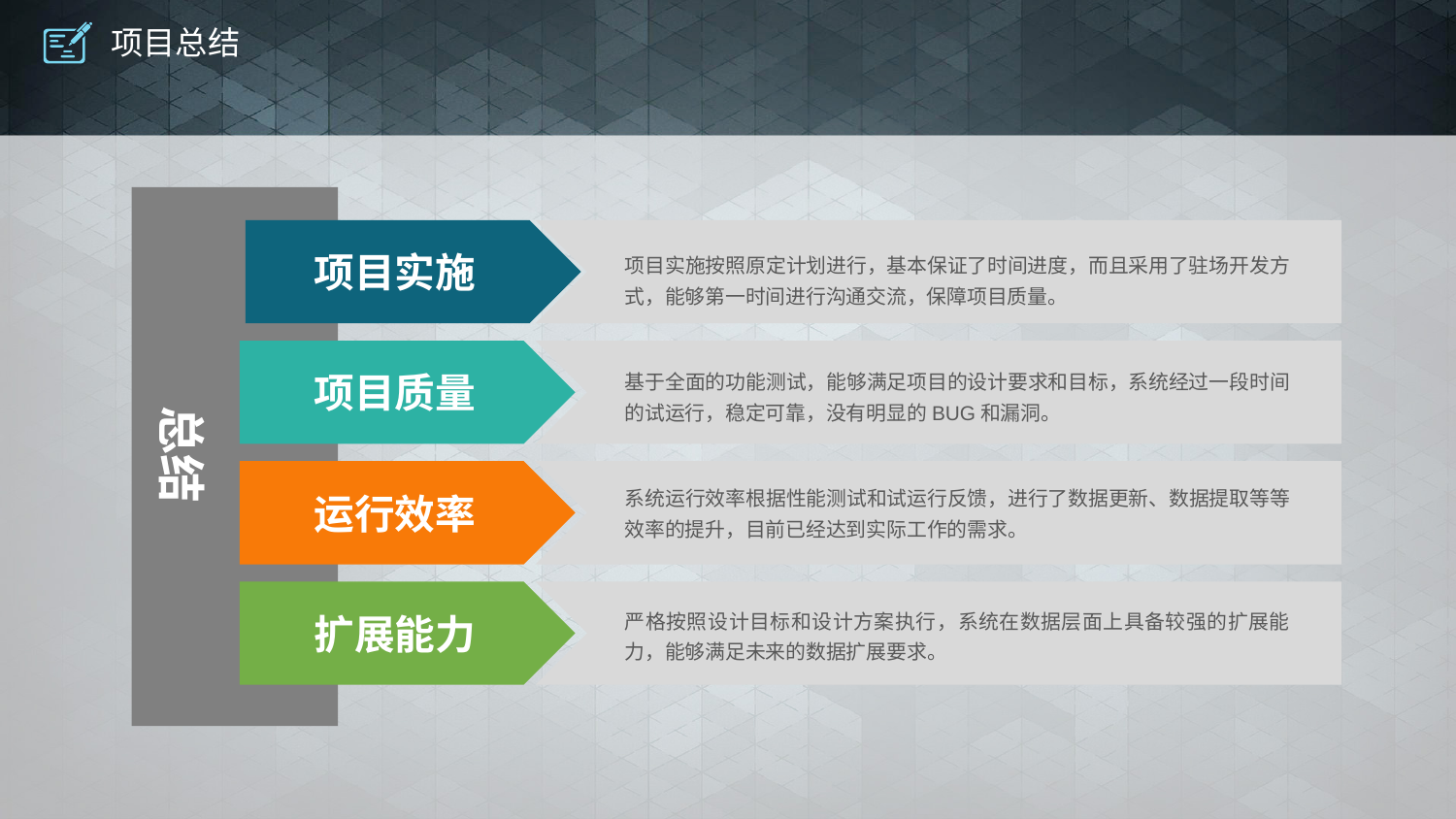

# 项目总结

项目实施按照原定计划进行，基本保证了时间进度，而且采用了驻场开发方式，能够第一时间进行沟通交流，保障项目质量。
项目实施

基于全面的功能测试，能够满足项目的设计要求和目标，系统经过一段时间的试运行，稳定可靠，没有明显的BUG和漏洞。
项目质量
总结

系统运行效率根据性能测试和试运行反馈，进行了数据更新、数据提取等等效率的提升，目前已经达到实际工作的需求。
运行效率

严格按照设计目标和设计方案执行，系统在数据层面上具备较强的扩展能力，能够满足未来的数据扩展要求。
扩展能力